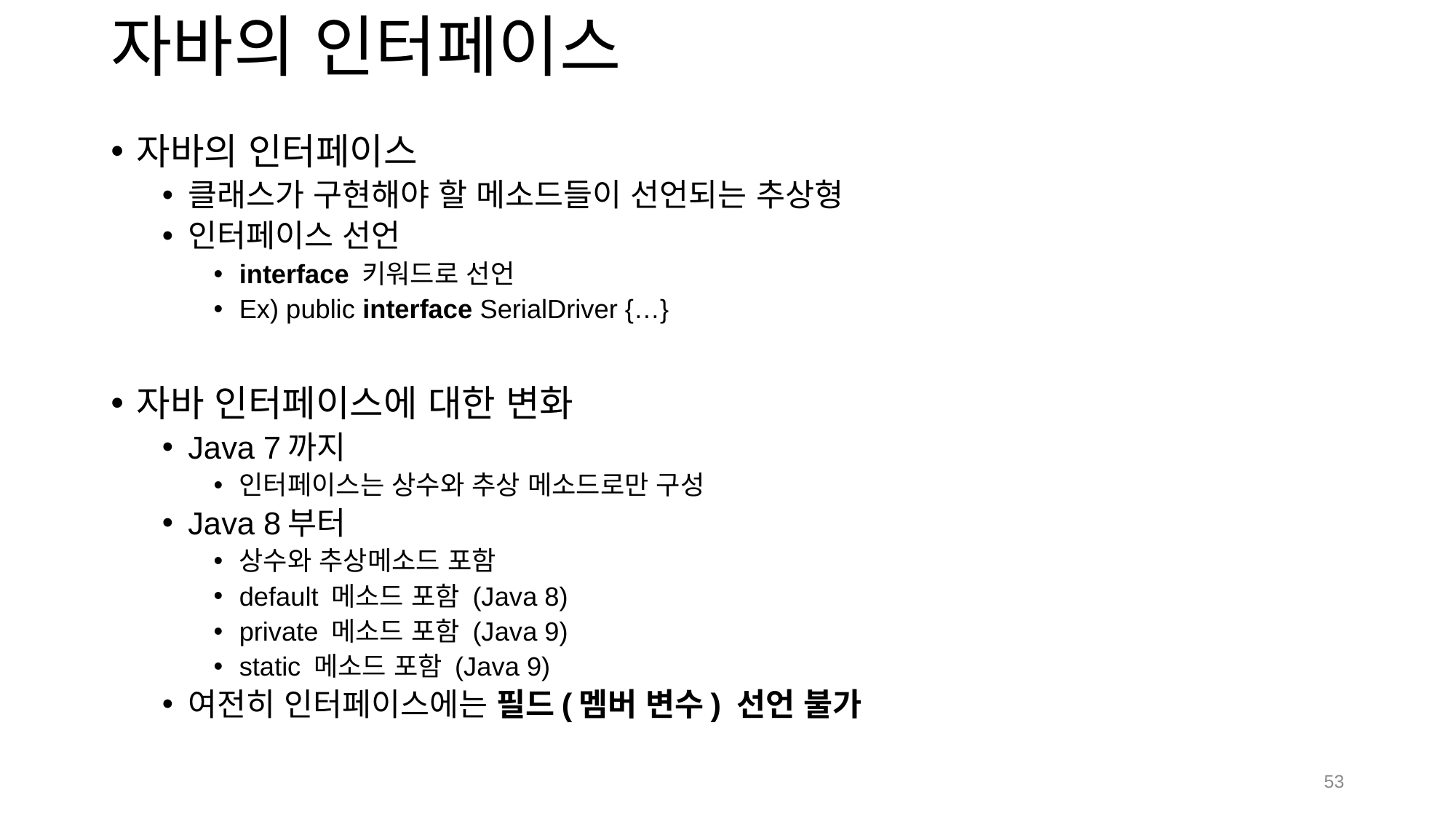

# 자바의 인터페이스
자바의 인터페이스
클래스가 구현해야 할 메소드들이 선언되는 추상형
인터페이스 선언
interface 키워드로 선언
Ex) public interface SerialDriver {…}

자바 인터페이스에 대한 변화
Java 7까지
인터페이스는 상수와 추상 메소드로만 구성
Java 8부터
상수와 추상메소드 포함
default 메소드 포함 (Java 8)
private 메소드 포함 (Java 9)
static 메소드 포함 (Java 9)
여전히 인터페이스에는 필드(멤버 변수) 선언 불가
53